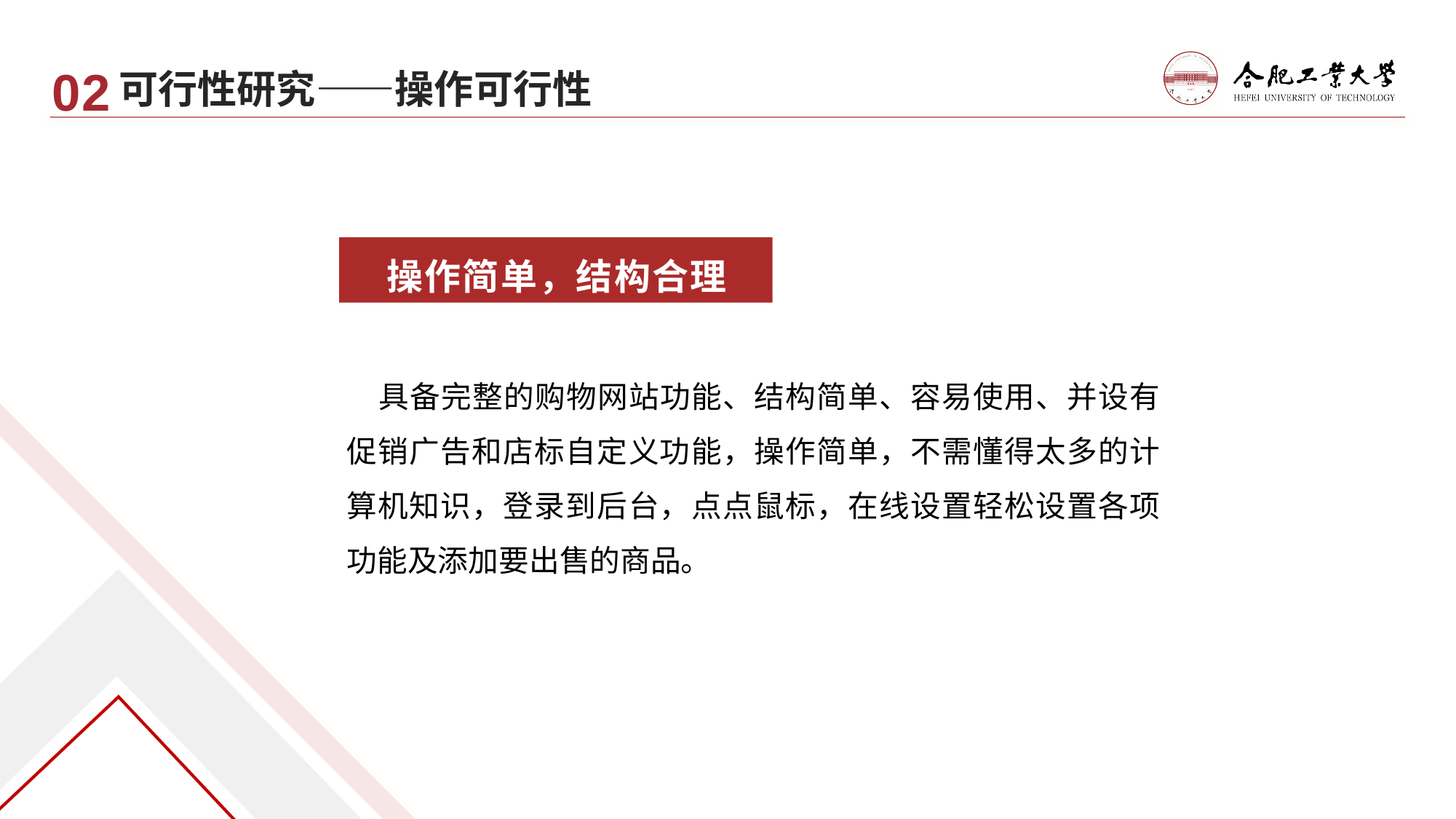

02
可行性研究——操作可行性

操作简单，结构合理
具备完整的购物网站功能、结构简单、容易使用、并设有促销广告和店标自定义功能，操作简单，不需懂得太多的计算机知识，登录到后台，点点鼠标，在线设置轻松设置各项功能及添加要出售的商品。